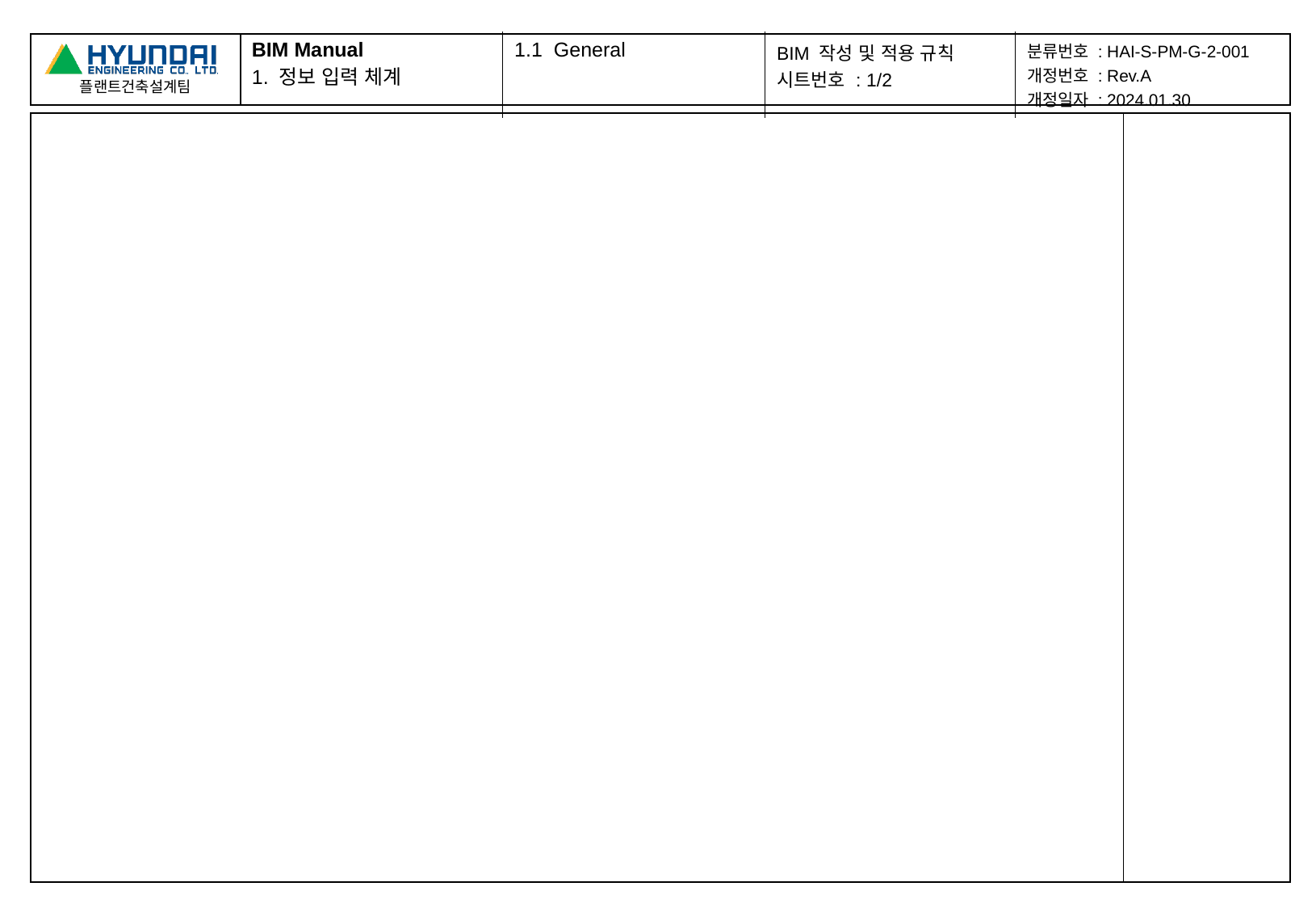

| BIM Manual 1. 정보 입력 체계 | 1.1 General | BIM 작성 및 적용 규칙 시트번호 : 1/2 | 분류번호 : HAI-S-PM-G-2-001 개정번호 : Rev.A 개정일자 : 2024.01.30 |
| --- | --- | --- | --- |
|  |  |
| --- | --- |